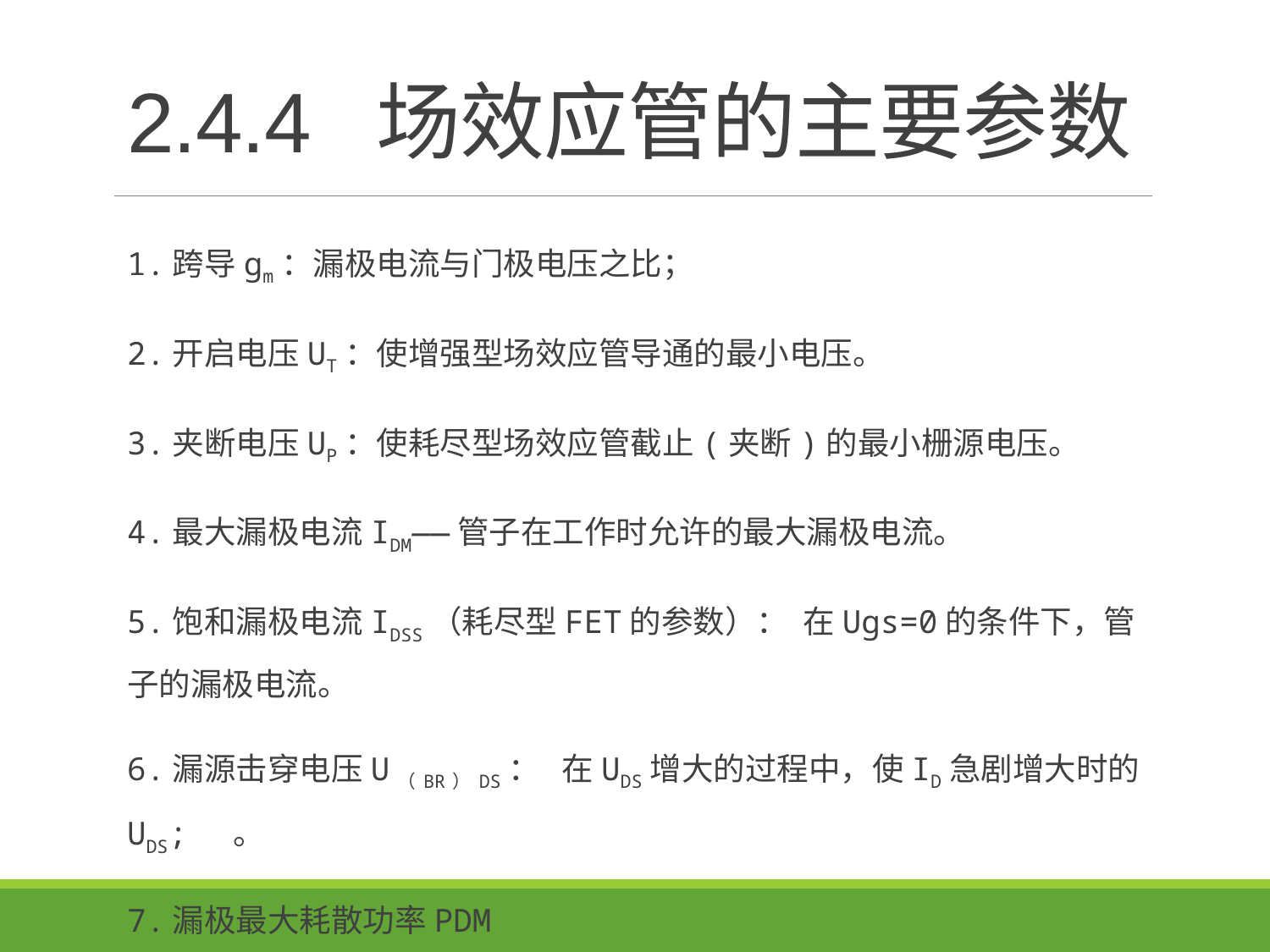

# 2.4.4  场效应管的主要参数
1.跨导gm：漏极电流与门极电压之比；
2.开启电压UT：使增强型场效应管导通的最小电压。
3.夹断电压UP：使耗尽型场效应管截止(夹断)的最小栅源电压。
4.最大漏极电流IDM——管子在工作时允许的最大漏极电流。
5.饱和漏极电流IDSS（耗尽型FET的参数）：  在Ugs=0的条件下，管子的漏极电流。
6.漏源击穿电压U（BR）DS：   在UDS增大的过程中，使ID急剧增大时的UDS;  。
7.漏极最大耗散功率PDM